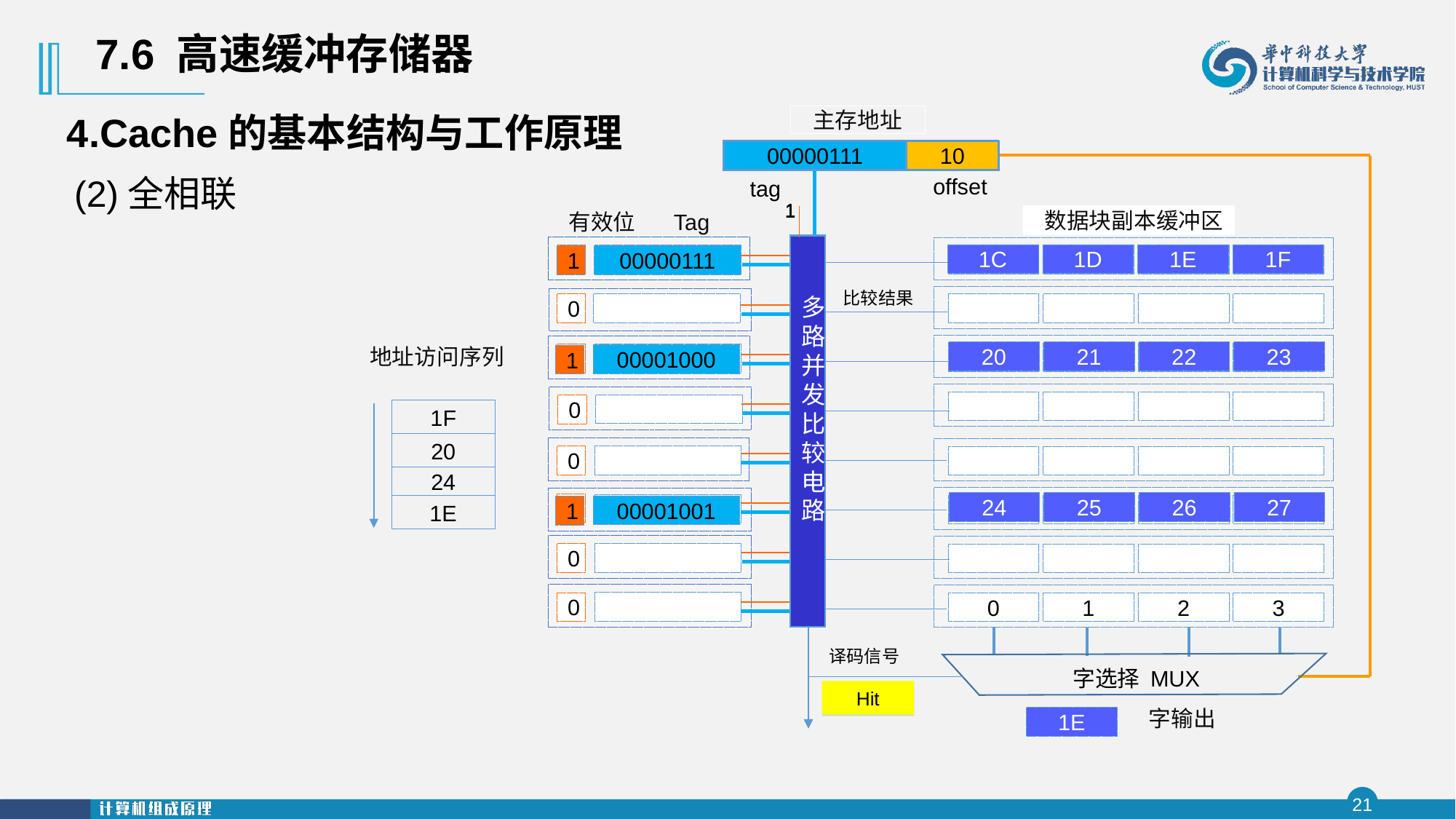

7.6 高速缓冲存储器
4.Cache的基本结构与工作原理
主存地址
00000111
10
0001000
00
0000111
11
0001001
00
Tag
offset
(2)全相联
1
多路并发比较电路

1
多路并发比较电路

offset
tag
数据块副本缓冲区
Tag
有效位

1C
1D
1E
1F

0
00000111
1
比较结果

0
地址访问序列

20
21
22
23

0
00001000
1

0
1F
20

0
24

24
25
26
27
0

1E
00001001
1

字选择 MUX

0

0
1
2
3

0
译码信号
Hit/miss
Hit
miss
字输出
1E